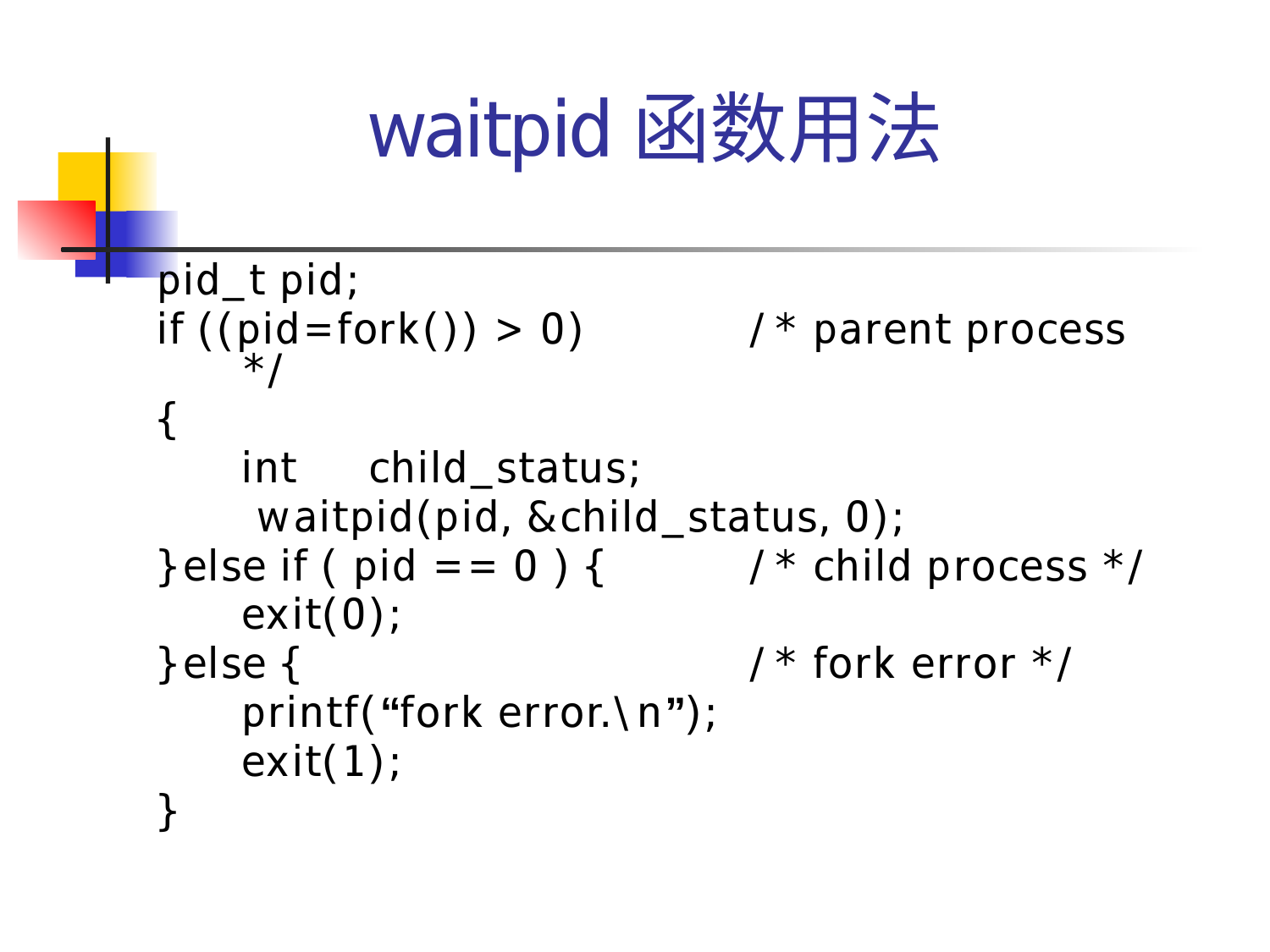

# waitpid函数用法
pid_t pid;
if ((pid=fork()) > 0)   	/* parent process */
{
	int 	child_status;
        waitpid(pid, &child_status, 0);
}else if ( pid == 0 ) {      	/* child process */
	exit(0);
}else {				/* fork error */
	printf(“fork error.\n”);
	exit(1);
}